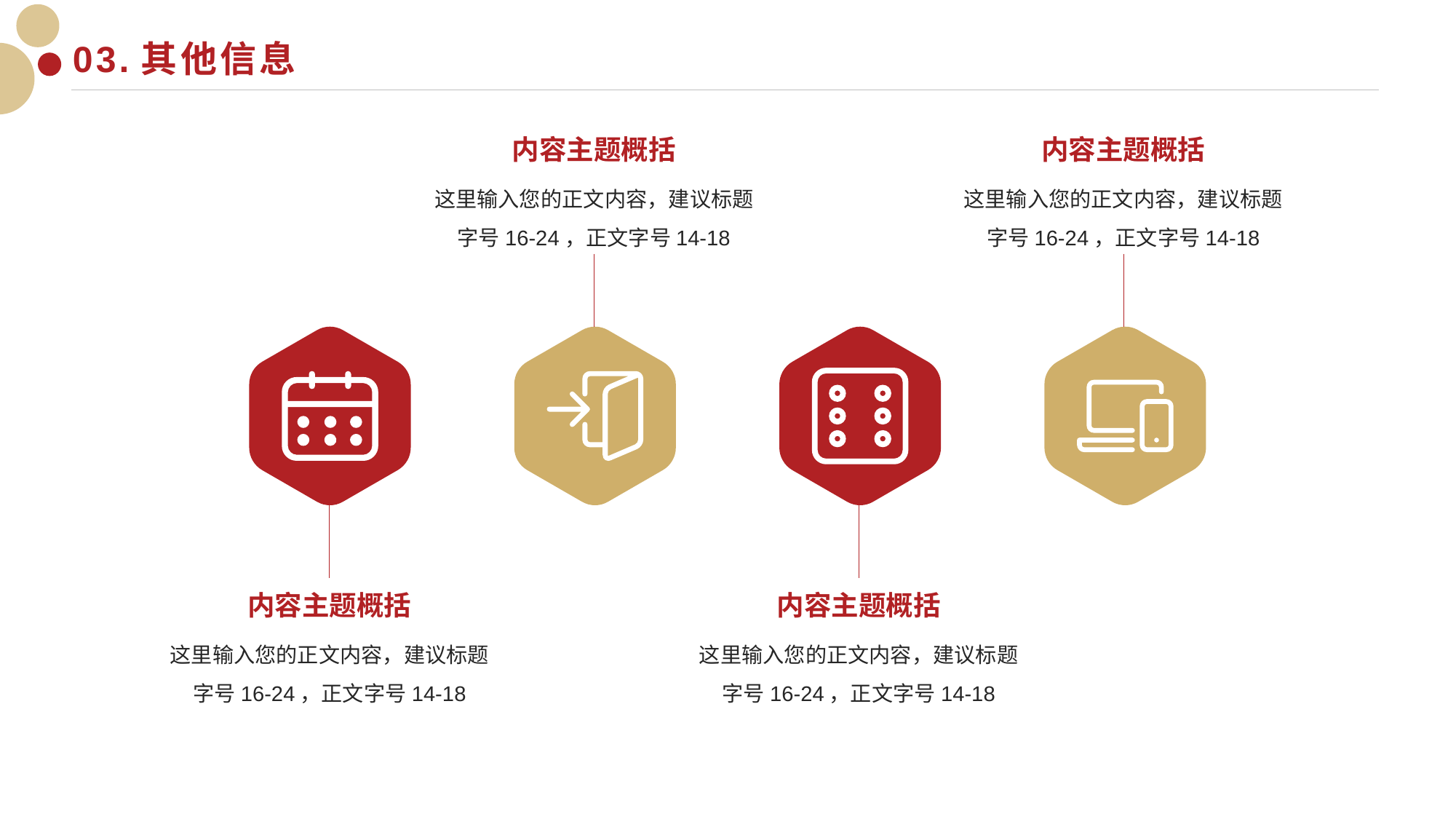

# 03.其他信息
内容主题概括
这里输入您的正文内容，建议标题字号16-24，正文字号14-18
内容主题概括
这里输入您的正文内容，建议标题字号16-24，正文字号14-18

内容主题概括
这里输入您的正文内容，建议标题字号16-24，正文字号14-18
内容主题概括
这里输入您的正文内容，建议标题字号16-24，正文字号14-18